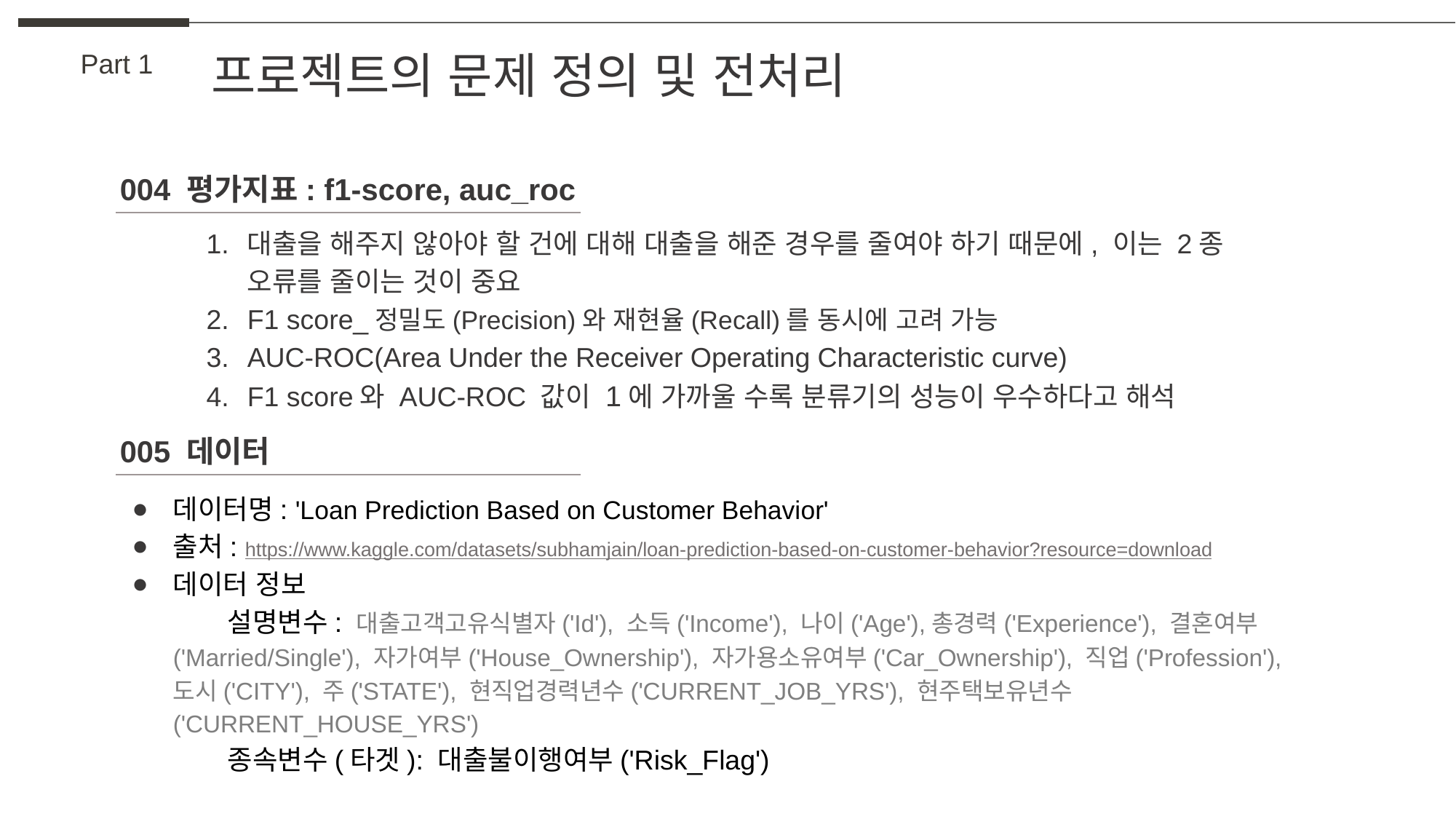

프로젝트의 문제 정의 및 전처리

Part 1
004 평가지표: f1-score, auc_roc
대출을 해주지 않아야 할 건에 대해 대출을 해준 경우를 줄여야 하기 때문에, 이는 2종 오류를 줄이는 것이 중요
F1 score_정밀도(Precision)와 재현율(Recall)를 동시에 고려 가능
AUC-ROC(Area Under the Receiver Operating Characteristic curve)
F1 score와 AUC-ROC 값이 1에 가까울 수록 분류기의 성능이 우수하다고 해석
005 데이터
데이터명: 'Loan Prediction Based on Customer Behavior'
출처: https://www.kaggle.com/datasets/subhamjain/loan-prediction-based-on-customer-behavior?resource=download
데이터 정보
설명변수: 대출고객고유식별자('Id'), 소득('Income'), 나이('Age'),총경력('Experience'), 결혼여부('Married/Single'), 자가여부('House_Ownership'), 자가용소유여부('Car_Ownership'), 직업('Profession'), 도시('CITY'), 주('STATE'), 현직업경력년수('CURRENT_JOB_YRS'), 현주택보유년수('CURRENT_HOUSE_YRS')
종속변수(타겟): 대출불이행여부('Risk_Flag')